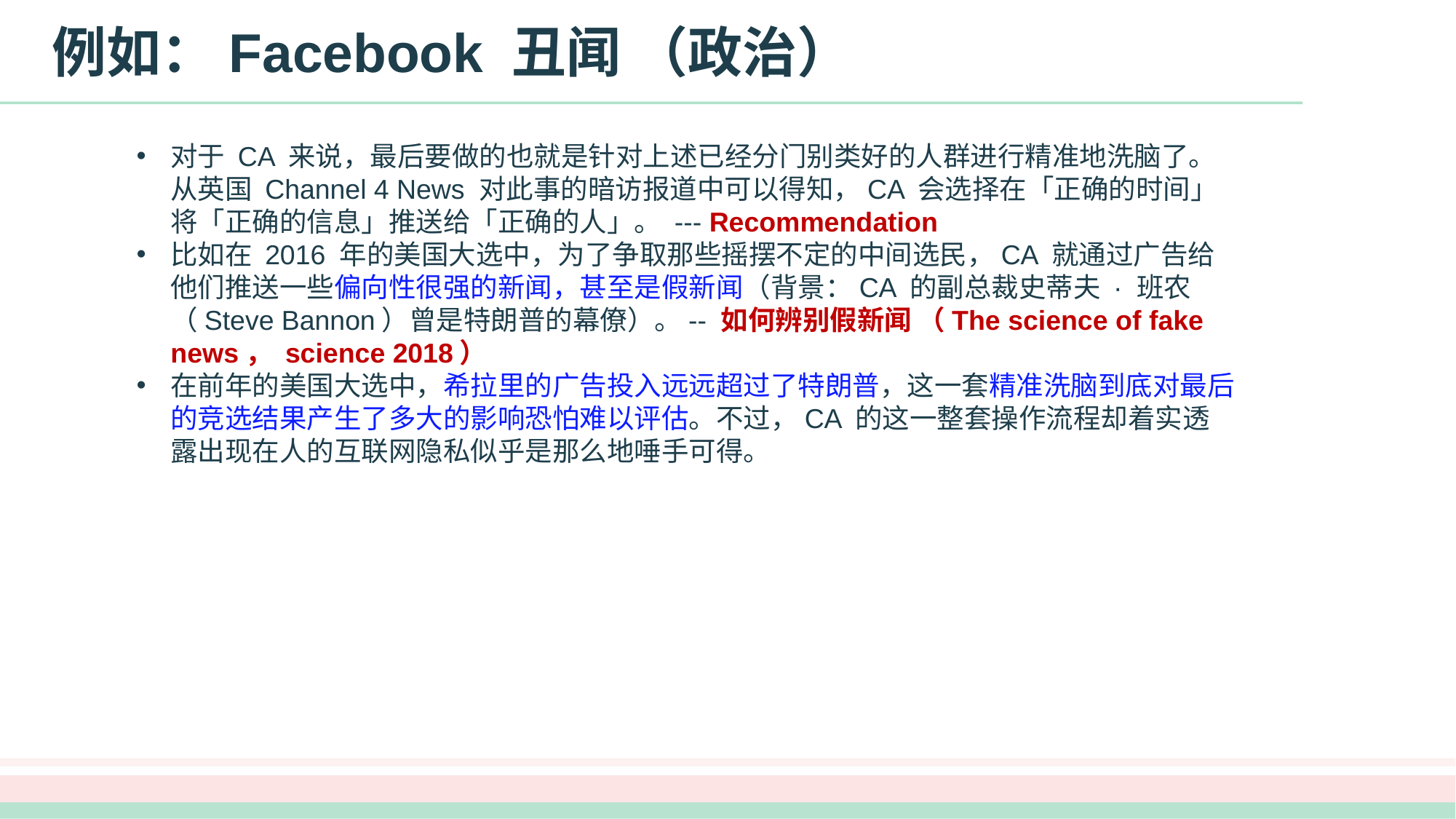

# 例如：Facebook 丑闻 （政治）

对于 CA 来说，最后要做的也就是针对上述已经分门别类好的人群进行精准地洗脑了。从英国 Channel 4 News 对此事的暗访报道中可以得知，CA 会选择在「正确的时间」将「正确的信息」推送给「正确的人」。 --- Recommendation
比如在 2016 年的美国大选中，为了争取那些摇摆不定的中间选民，CA 就通过广告给他们推送一些偏向性很强的新闻，甚至是假新闻（背景：CA 的副总裁史蒂夫 · 班农（Steve Bannon）曾是特朗普的幕僚）。-- 如何辨别假新闻 （The science of fake news， science 2018）
在前年的美国大选中，希拉里的广告投入远远超过了特朗普，这一套精准洗脑到底对最后的竞选结果产生了多大的影响恐怕难以评估。不过，CA 的这一整套操作流程却着实透露出现在人的互联网隐私似乎是那么地唾手可得。